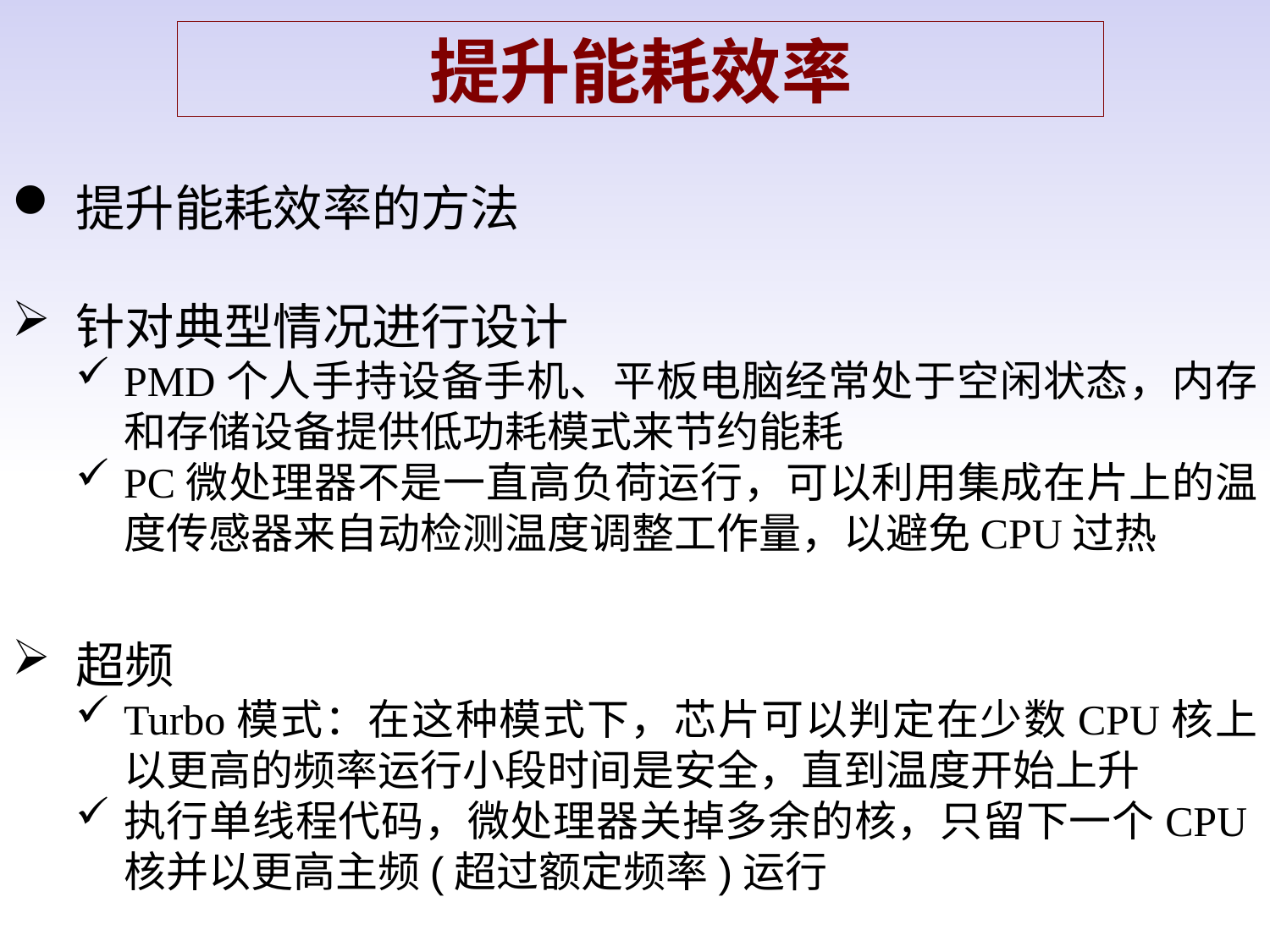

提升能耗效率
提升能耗效率的方法

针对典型情况进行设计
PMD个人手持设备手机、平板电脑经常处于空闲状态，内存和存储设备提供低功耗模式来节约能耗
PC微处理器不是一直高负荷运行，可以利用集成在片上的温度传感器来自动检测温度调整工作量，以避免CPU过热

超频
Turbo模式：在这种模式下，芯片可以判定在少数CPU核上以更高的频率运行小段时间是安全，直到温度开始上升
执行单线程代码，微处理器关掉多余的核，只留下一个CPU核并以更高主频(超过额定频率)运行